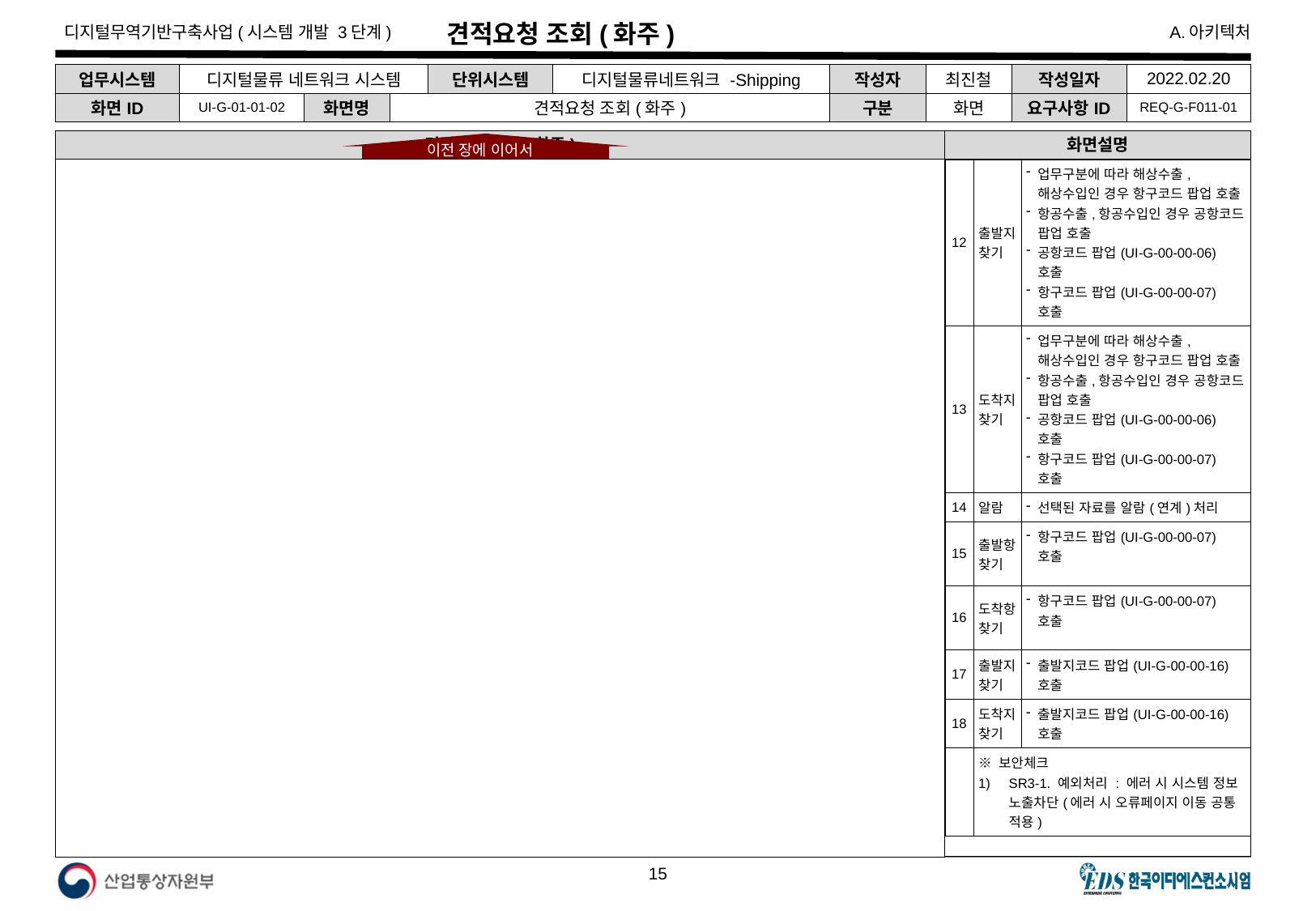

# 견적요청 조회(화주)
| 업무시스템 | 디지털물류 네트워크 시스템 |  |  | 단위시스템 | 디지털물류네트워크 -Shipping | 작성자 | 최진철 | 작성일자 | 2022.02.20 |
| --- | --- | --- | --- | --- | --- | --- | --- | --- | --- |
| 화면ID | UI-G-01-01-02 | 화면명 | 견적요청 조회(화주) |  |  | 구분 | 화면 | 요구사항ID | REQ-G-F011-01 |
견적요청 조회(화주)
화면설명

이전 장에 이어서

| 12 | 출발지 찾기 | 업무구분에 따라 해상수출,해상수입인 경우 항구코드 팝업 호출 항공수출,항공수입인 경우 공항코드 팝업 호출 공항코드 팝업(UI-G-00-00-06) 호출 항구코드 팝업(UI-G-00-00-07) 호출 |
| --- | --- | --- |
| 13 | 도착지찾기 | 업무구분에 따라 해상수출,해상수입인 경우 항구코드 팝업 호출 항공수출,항공수입인 경우 공항코드 팝업 호출 공항코드 팝업(UI-G-00-00-06) 호출 항구코드 팝업(UI-G-00-00-07) 호출 |
| 14 | 알람 | 선택된 자료를 알람(연계)처리 |
| 15 | 출발항찾기 | 항구코드 팝업(UI-G-00-00-07) 호출 |
| 16 | 도착항찾기 | 항구코드 팝업(UI-G-00-00-07) 호출 |
| 17 | 출발지 찾기 | 출발지코드 팝업(UI-G-00-00-16) 호출 |
| 18 | 도착지 찾기 | 출발지코드 팝업(UI-G-00-00-16) 호출 |
|  | ※ 보안체크 SR3-1. 예외처리 : 에러 시 시스템 정보 노출차단(에러 시 오류페이지 이동 공통 적용) |  |